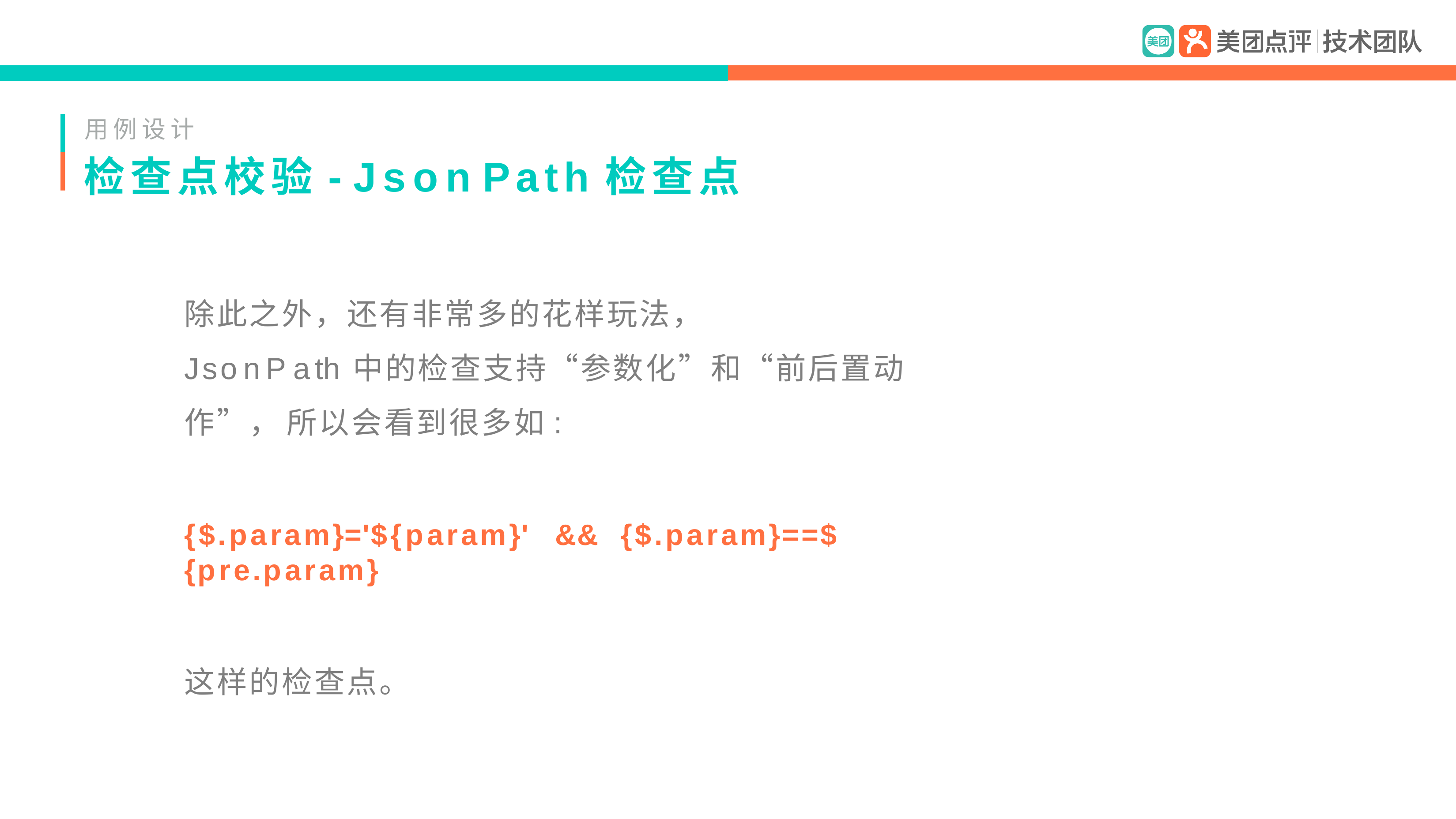

用例设计
# 检查点校验- Json Path检查点

除此之外，还有非常多的花样玩法，
JsonPath中的检查支持“参数化”和“前后置动作”， 所以会看到很多如:

{$.param}='${param}'	&&	{$.param}==${pre.param}

这样的检查点。